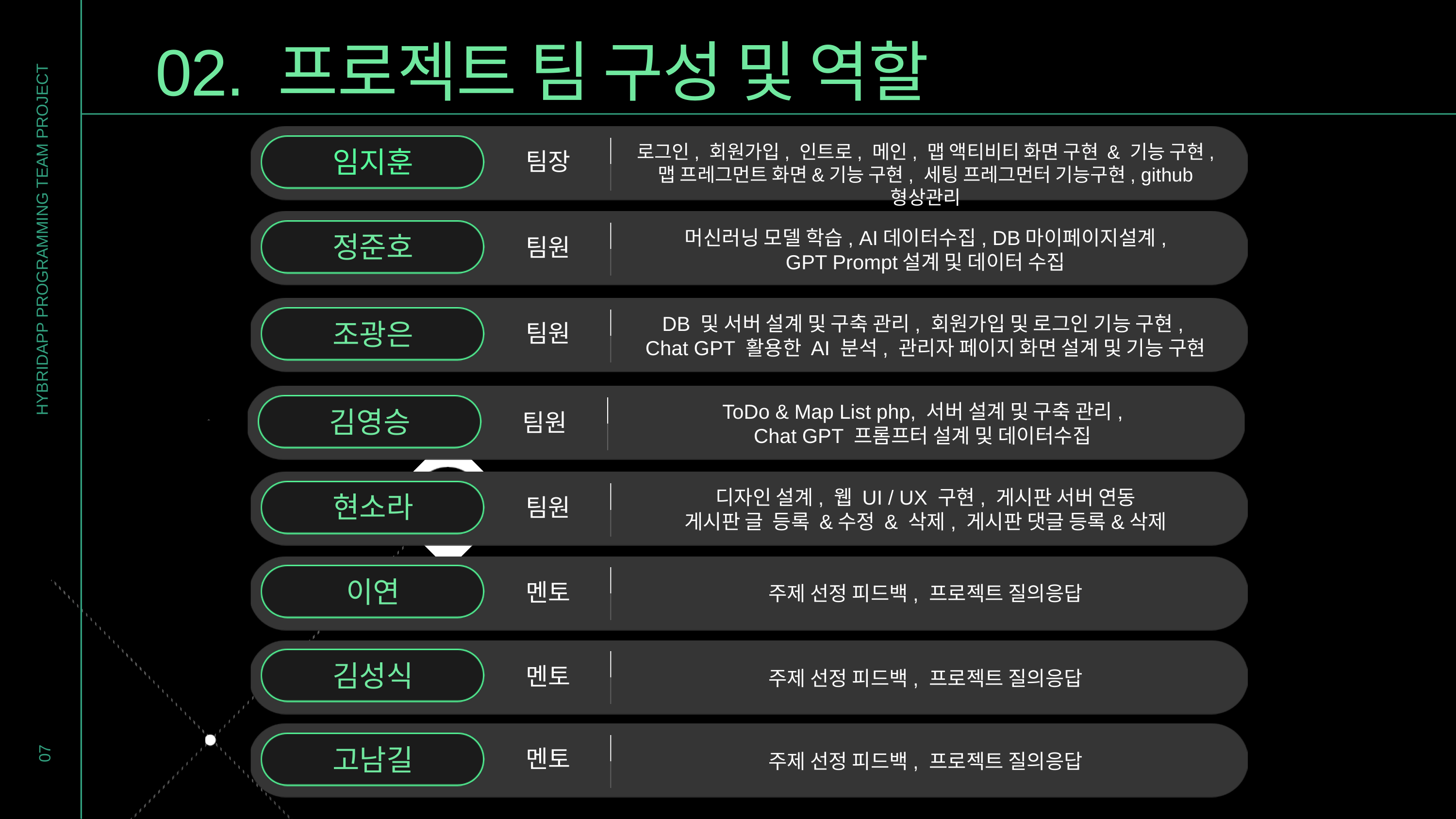

02. 프로젝트 팀 구성 및 역할

로그인, 회원가입, 인트로, 메인, 맵 액티비티 화면 구현 & 기능 구현,
맵 프레그먼트 화면&기능 구현, 세팅 프레그먼터 기능구현, github 형상관리
임지훈
팀장

머신러닝 모델 학습, AI데이터수집, DB마이페이지설계,
GPT Prompt설계 및 데이터 수집
정준호
팀원

HYBRIDAPP PROGRAMMING TEAM PROJECT

DB 및 서버 설계 및 구축 관리, 회원가입 및 로그인 기능 구현,
Chat GPT 활용한 AI 분석, 관리자 페이지 화면 설계 및 기능 구현
조광은
팀원

ToDo & Map List php, 서버 설계 및 구축 관리,
Chat GPT 프롬프터 설계 및 데이터수집
김영승
팀원

디자인 설계, 웹 UI / UX 구현, 게시판 서버 연동
게시판 글  등록 &수정 & 삭제, 게시판 댓글 등록&삭제
현소라
팀원

이연

멘토
주제 선정 피드백, 프로젝트 질의응답
07

김성식
멘토

주제 선정 피드백, 프로젝트 질의응답

고남길
멘토
주제 선정 피드백, 프로젝트 질의응답